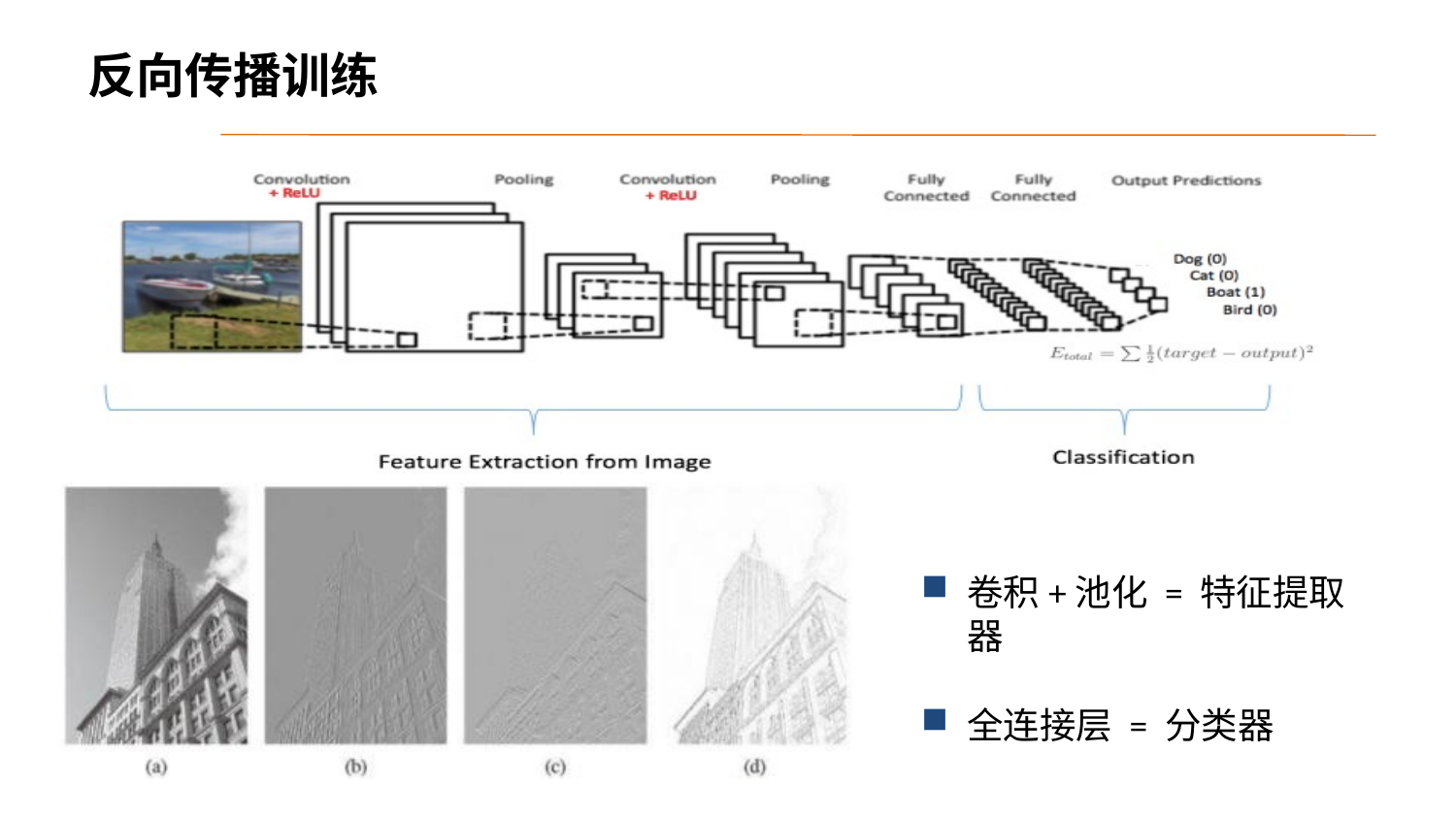

# 反向传播训练

卷积+池化 = 特征提取器

全连接层 = 分类器